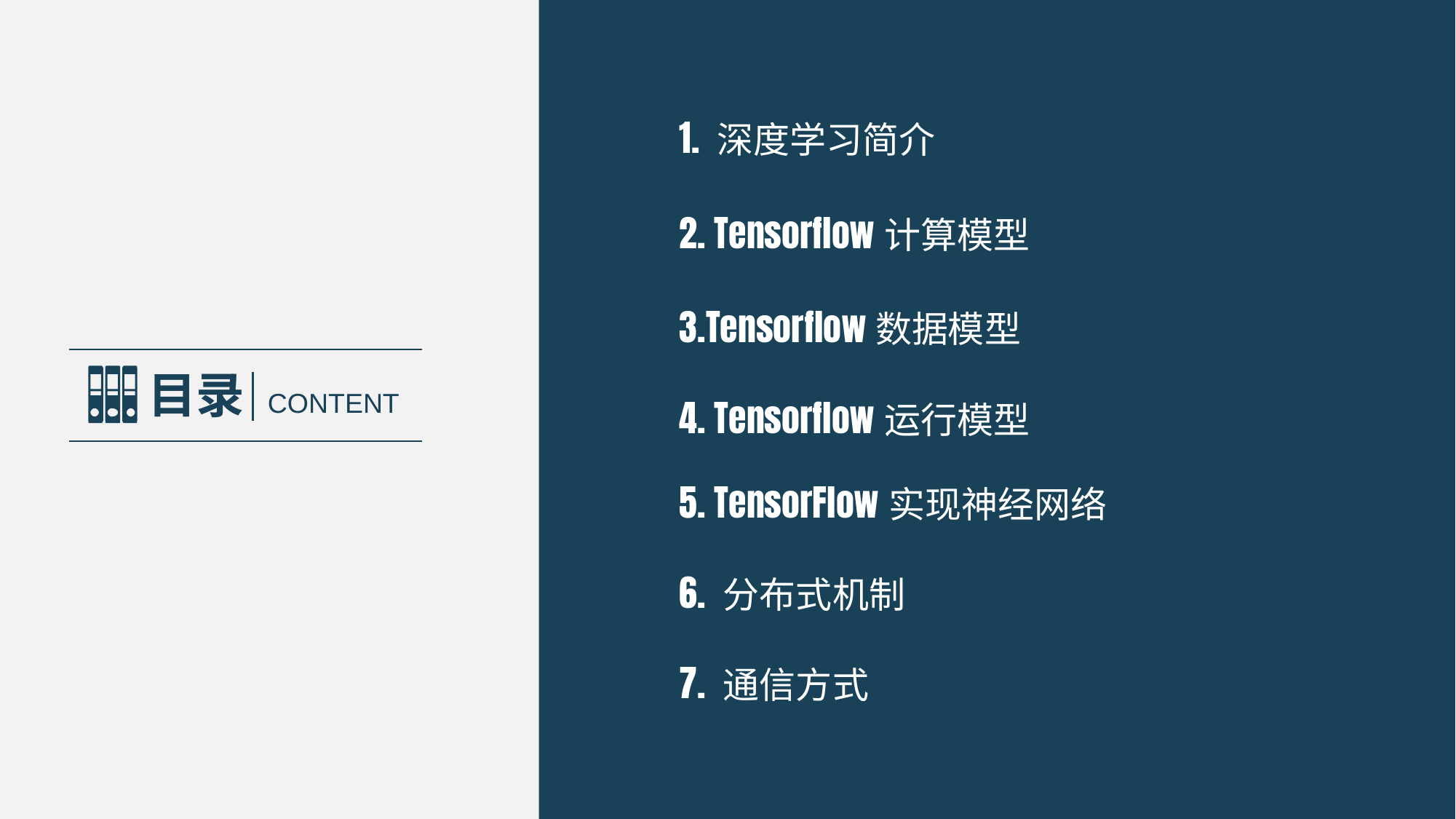

1. 深度学习简介
2. Tensorflow计算模型
3.Tensorflow数据模型
目录 CONTENT

4. Tensorflow运行模型
5. TensorFlow实现神经网络
6. 分布式机制
7. 通信方式